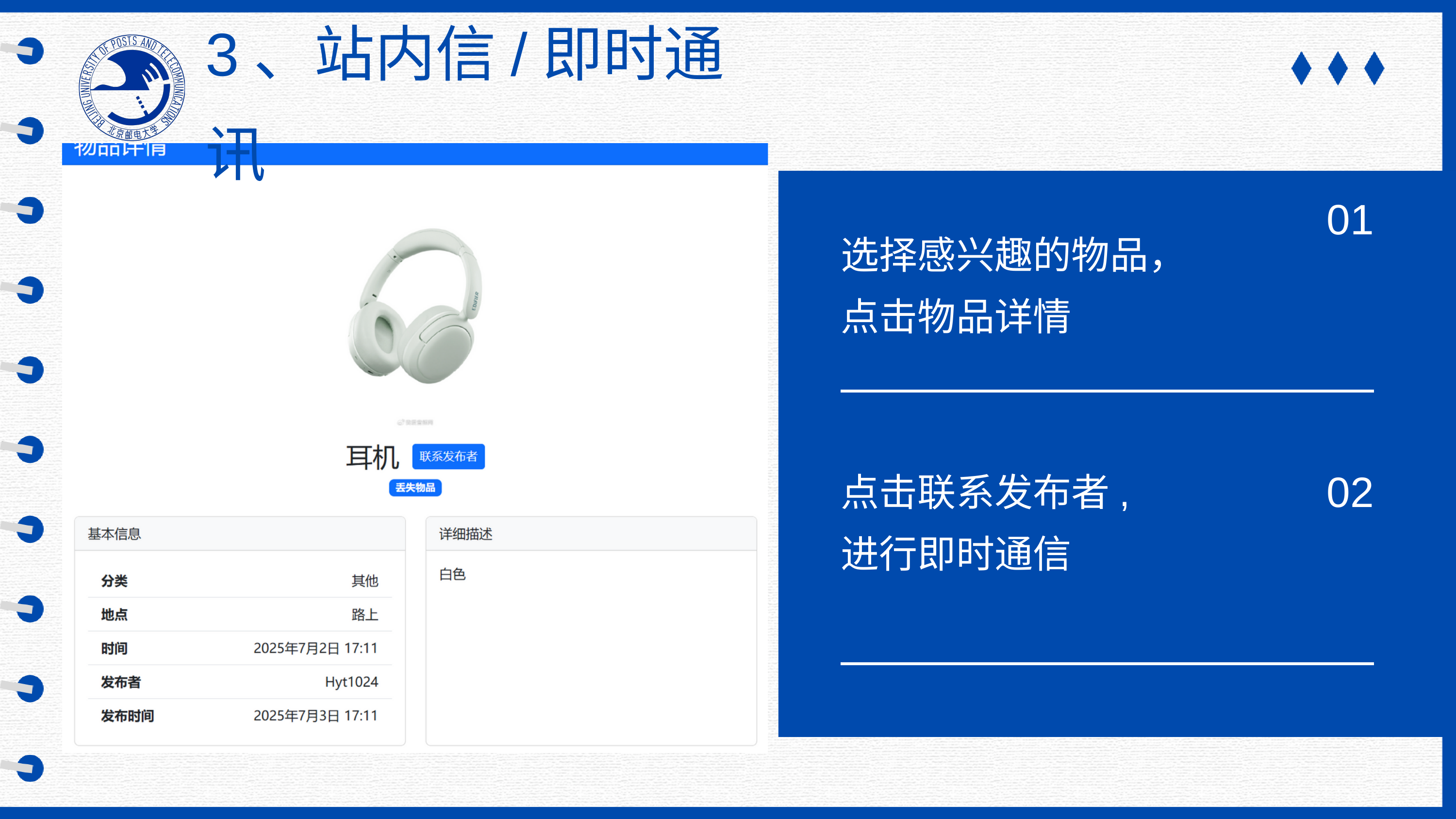

3、站内信/即时通讯

01
选择感兴趣的物品，
点击物品详情

02
点击联系发布者,
进行即时通信